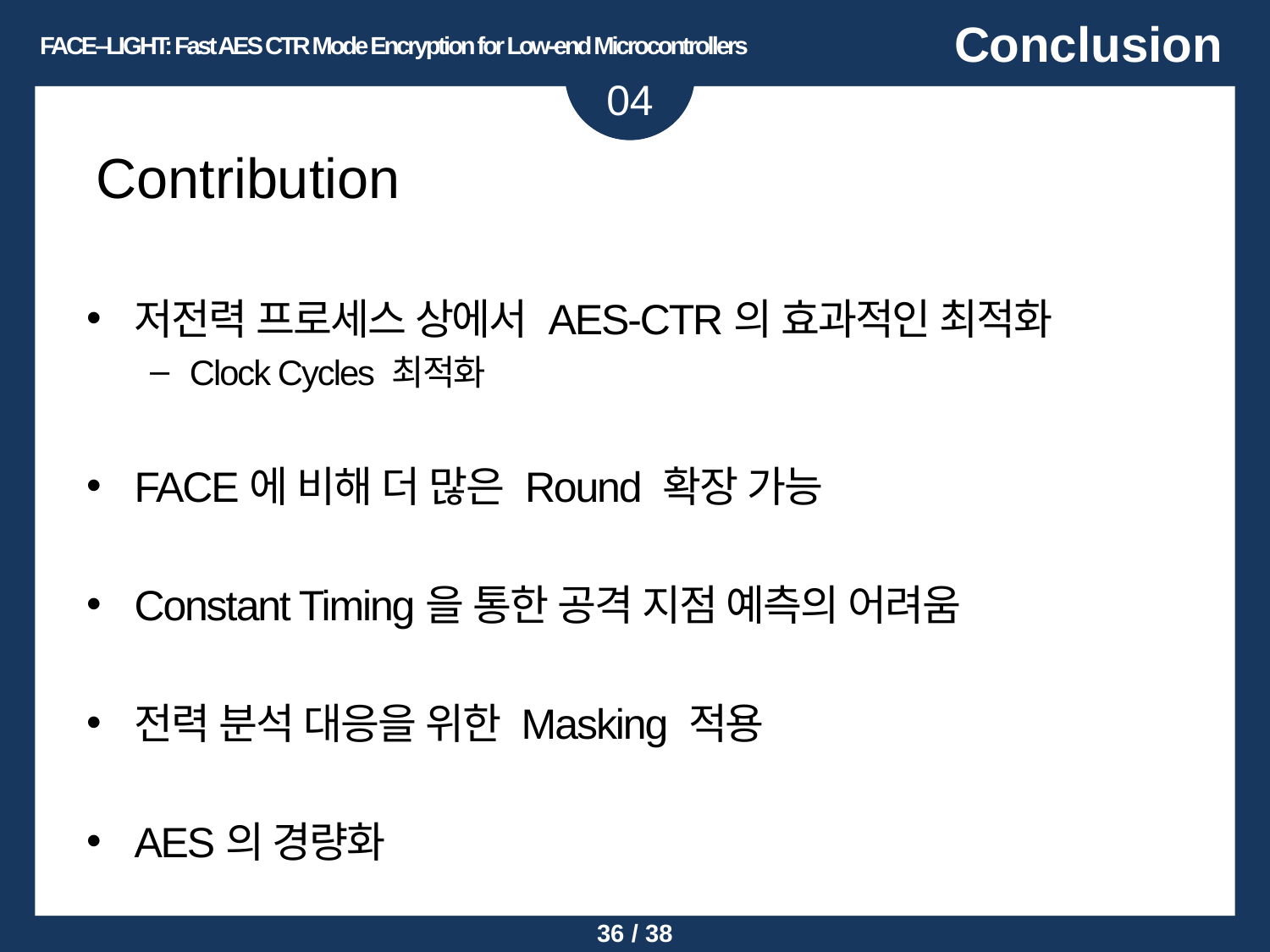

Conclusion

FACE–LIGHT: Fast AES CTR Mode Encryption for Low-end Microcontrollers
04
# Contribution
저전력 프로세스 상에서 AES-CTR의 효과적인 최적화
Clock Cycles 최적화

FACE에 비해 더 많은 Round 확장 가능

Constant Timing을 통한 공격 지점 예측의 어려움

전력 분석 대응을 위한 Masking 적용

AES의 경량화